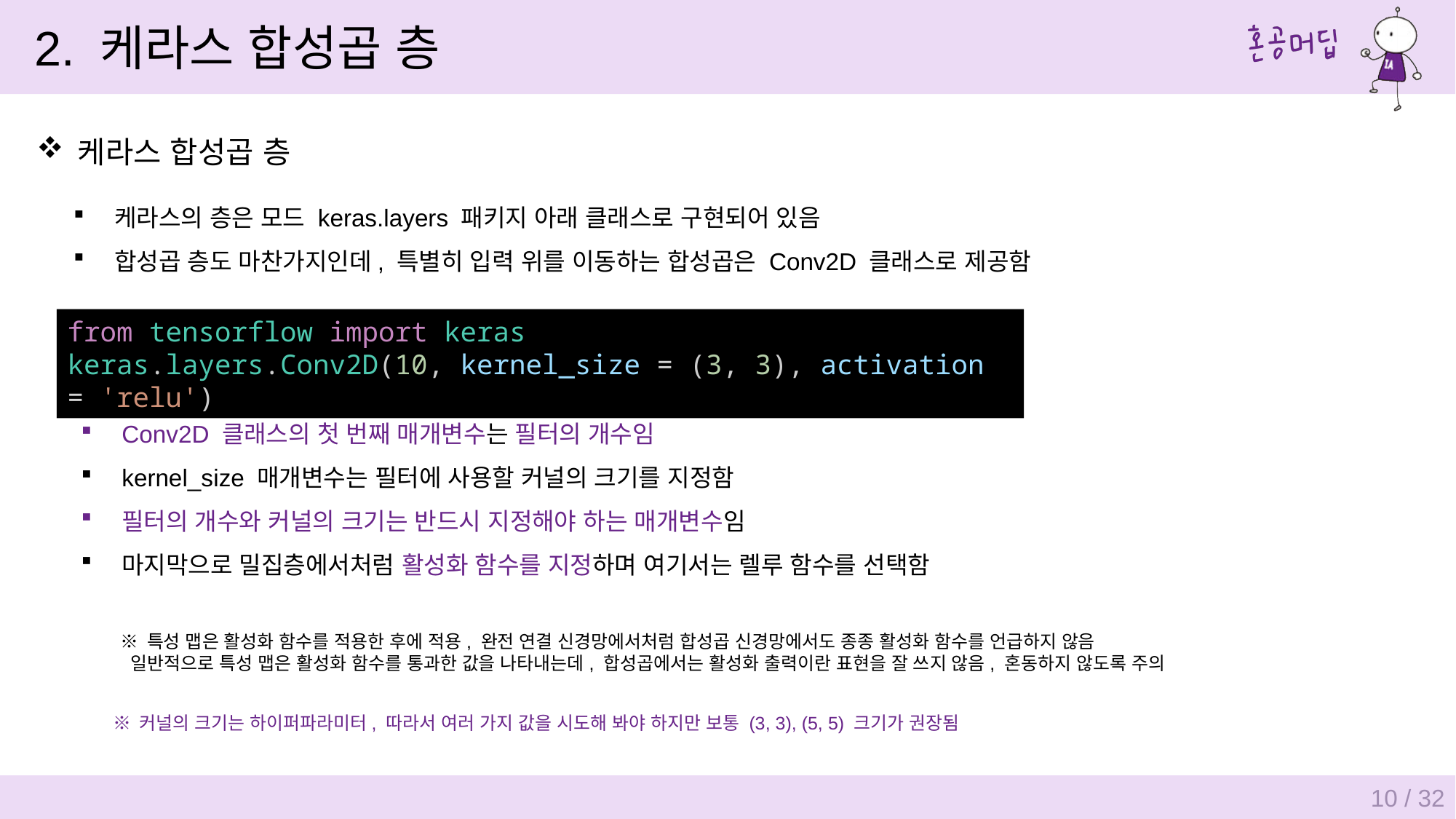

2. 케라스 합성곱 층
케라스 합성곱 층
케라스의 층은 모드 keras.layers 패키지 아래 클래스로 구현되어 있음
합성곱 층도 마찬가지인데, 특별히 입력 위를 이동하는 합성곱은 Conv2D 클래스로 제공함
from tensorflow import keras
keras.layers.Conv2D(10, kernel_size = (3, 3), activation = 'relu')
Conv2D 클래스의 첫 번째 매개변수는 필터의 개수임
kernel_size 매개변수는 필터에 사용할 커널의 크기를 지정함
필터의 개수와 커널의 크기는 반드시 지정해야 하는 매개변수임
마지막으로 밀집층에서처럼 활성화 함수를 지정하며 여기서는 렐루 함수를 선택함
※ 특성 맵은 활성화 함수를 적용한 후에 적용, 완전 연결 신경망에서처럼 합성곱 신경망에서도 종종 활성화 함수를 언급하지 않음
  일반적으로 특성 맵은 활성화 함수를 통과한 값을 나타내는데, 합성곱에서는 활성화 출력이란 표현을 잘 쓰지 않음, 혼동하지 않도록 주의
※ 커널의 크기는 하이퍼파라미터, 따라서 여러 가지 값을 시도해 봐야 하지만 보통 (3, 3), (5, 5) 크기가 권장됨
10 / 32